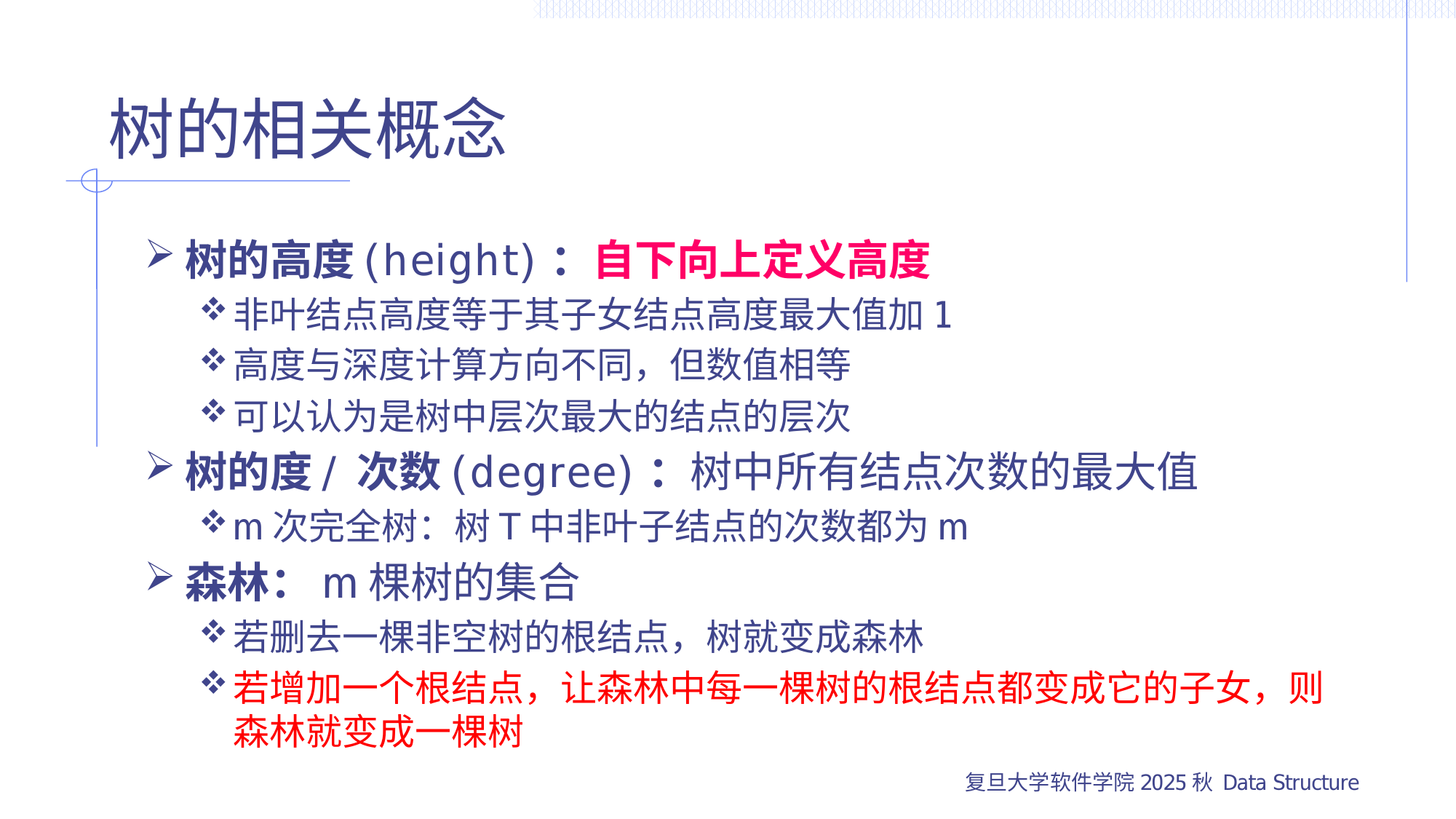

# 树的相关概念
树的高度(height)：自下向上定义高度
非叶结点高度等于其子女结点高度最大值加1
高度与深度计算方向不同，但数值相等
可以认为是树中层次最大的结点的层次
树的度/次数(degree)：树中所有结点次数的最大值
m次完全树：树T中非叶子结点的次数都为m
森林：m棵树的集合
若删去一棵非空树的根结点，树就变成森林
若增加一个根结点，让森林中每一棵树的根结点都变成它的子女，则森林就变成一棵树